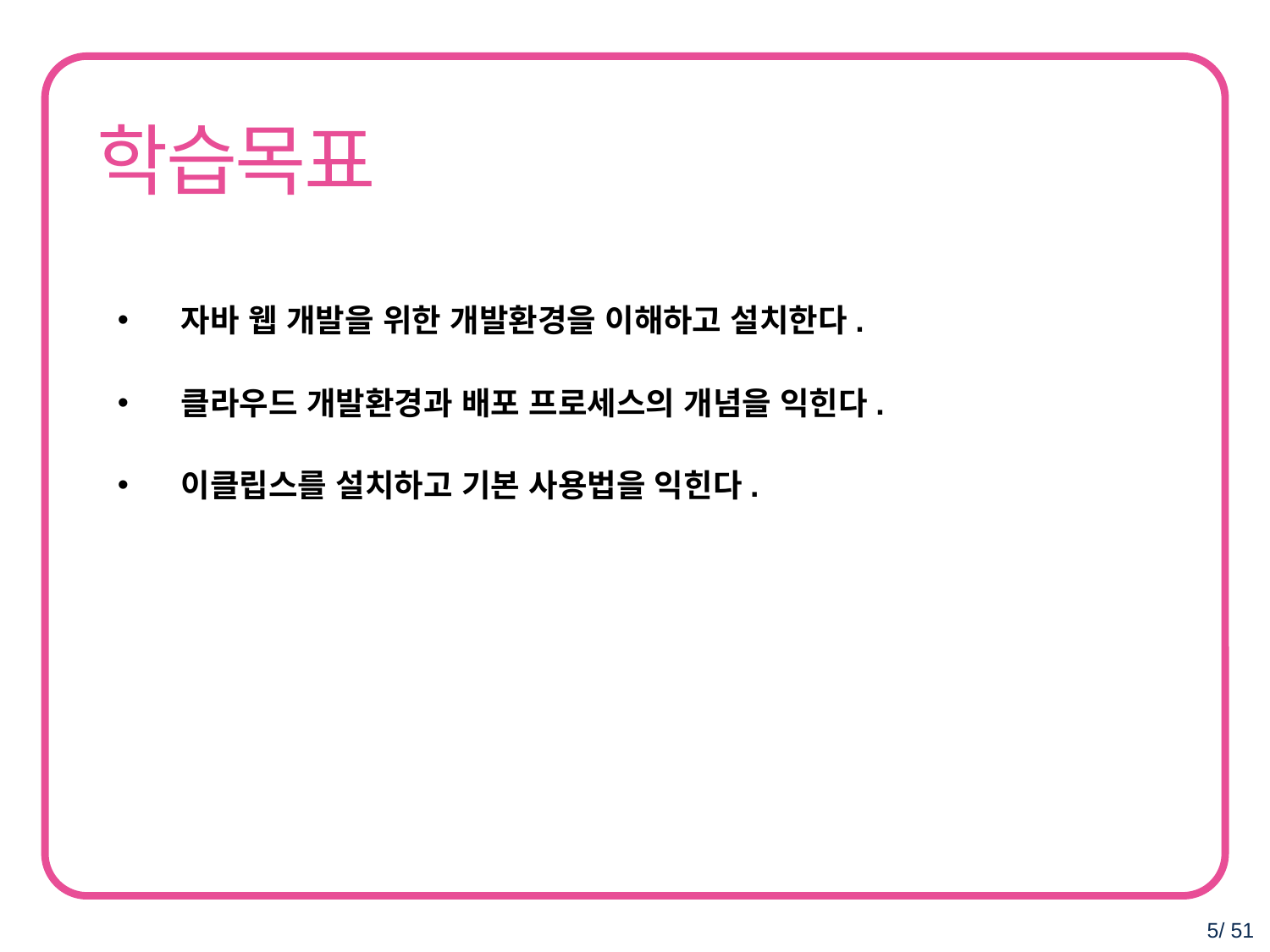

자바 웹 개발을 위한 개발환경을 이해하고 설치한다.
클라우드 개발환경과 배포 프로세스의 개념을 익힌다.
이클립스를 설치하고 기본 사용법을 익힌다.